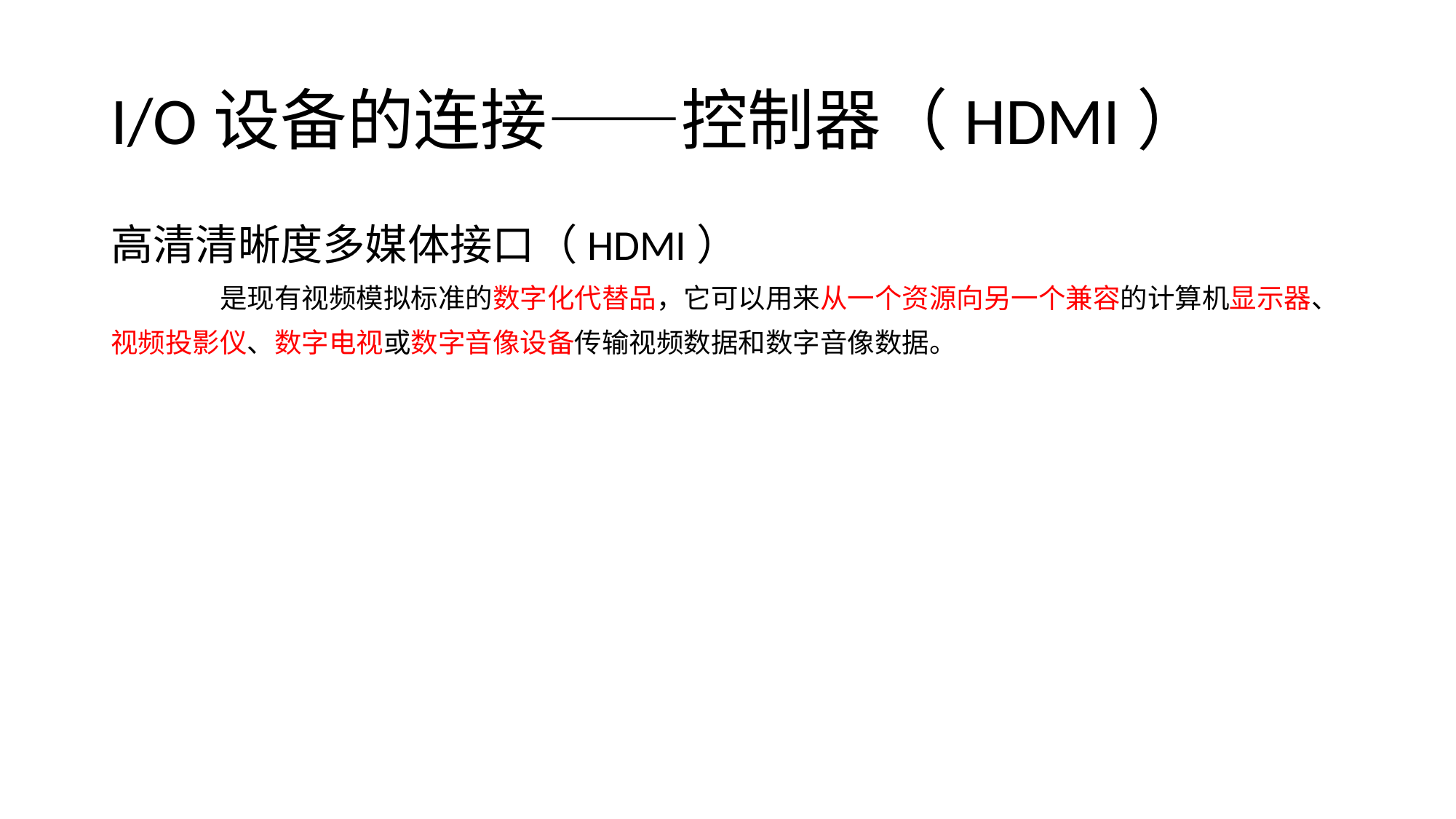

# I/O设备的连接——控制器（HDMI）
高清清晰度多媒体接口（HDMI）
	是现有视频模拟标准的数字化代替品，它可以用来从一个资源向另一个兼容的计算机显示器、
视频投影仪、数字电视或数字音像设备传输视频数据和数字音像数据。